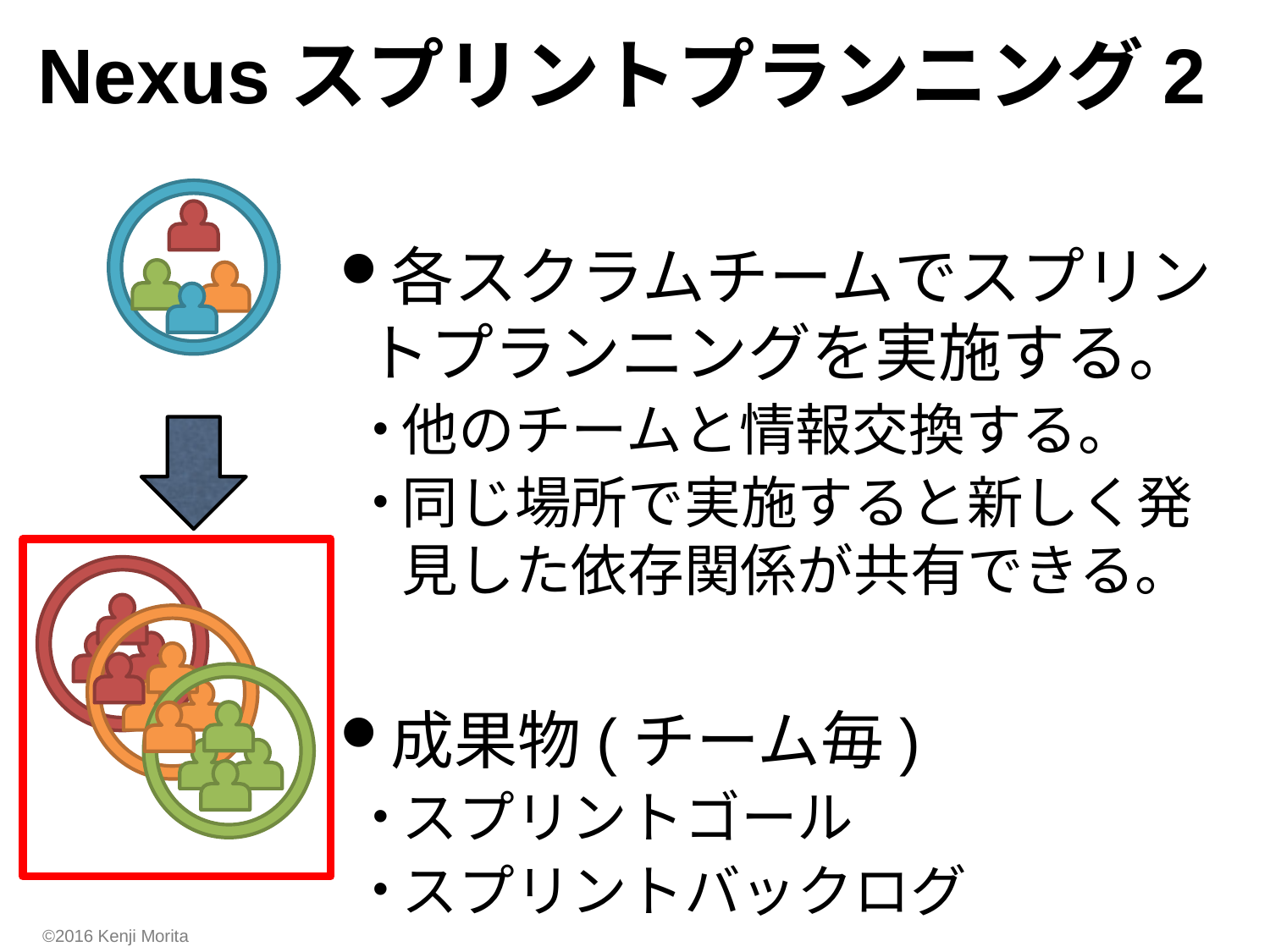

# Nexusスプリントプランニング2

各スクラムチームでスプリントプランニングを実施する。
他のチームと情報交換する。
同じ場所で実施すると新しく発見した依存関係が共有できる。

成果物(チーム毎)
スプリントゴール
スプリントバックログ